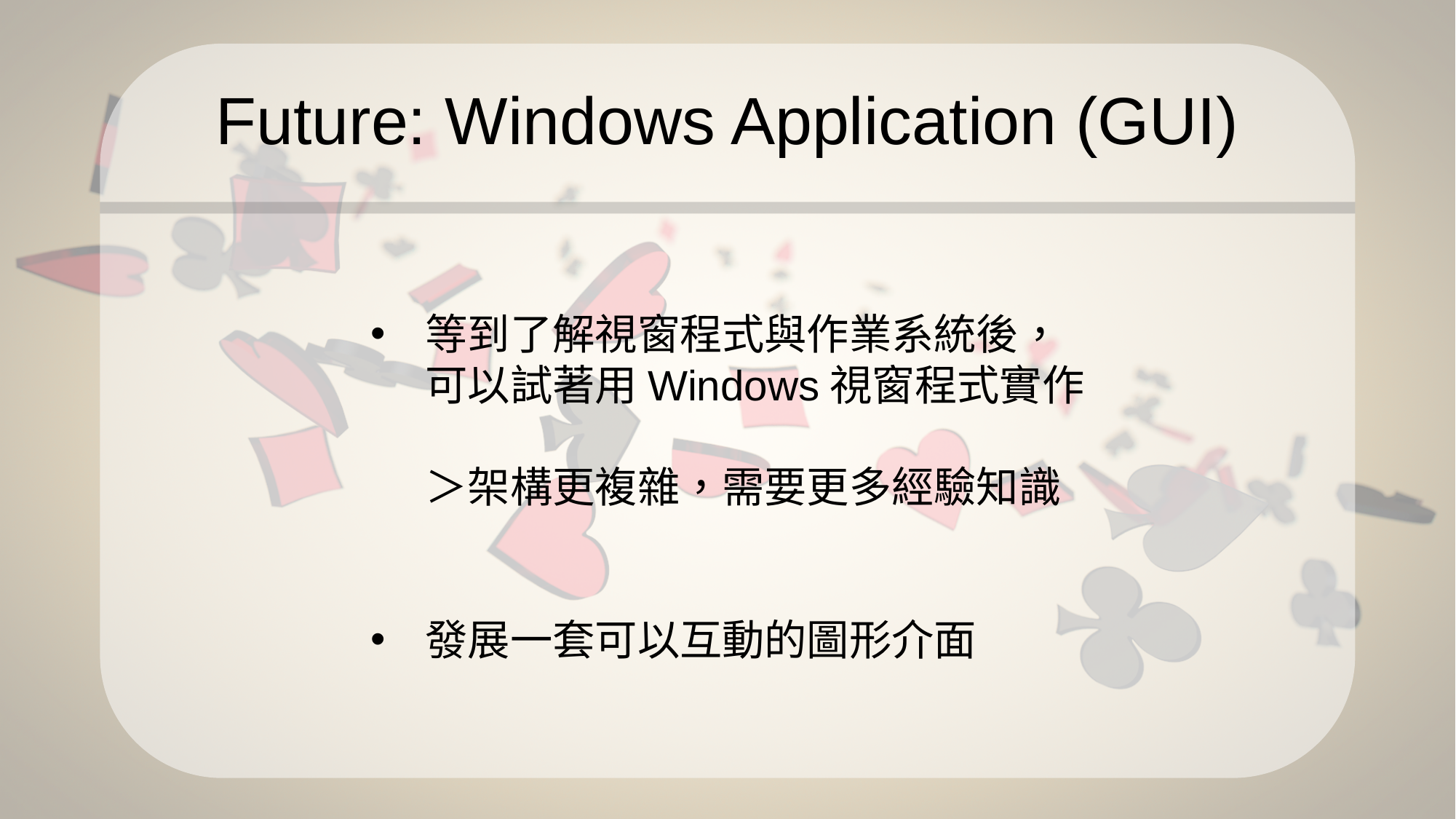

# Future: Windows Application (GUI)
等到了解視窗程式與作業系統後，
可以試著用Windows視窗程式實作
＞架構更複雜，需要更多經驗知識

發展一套可以互動的圖形介面